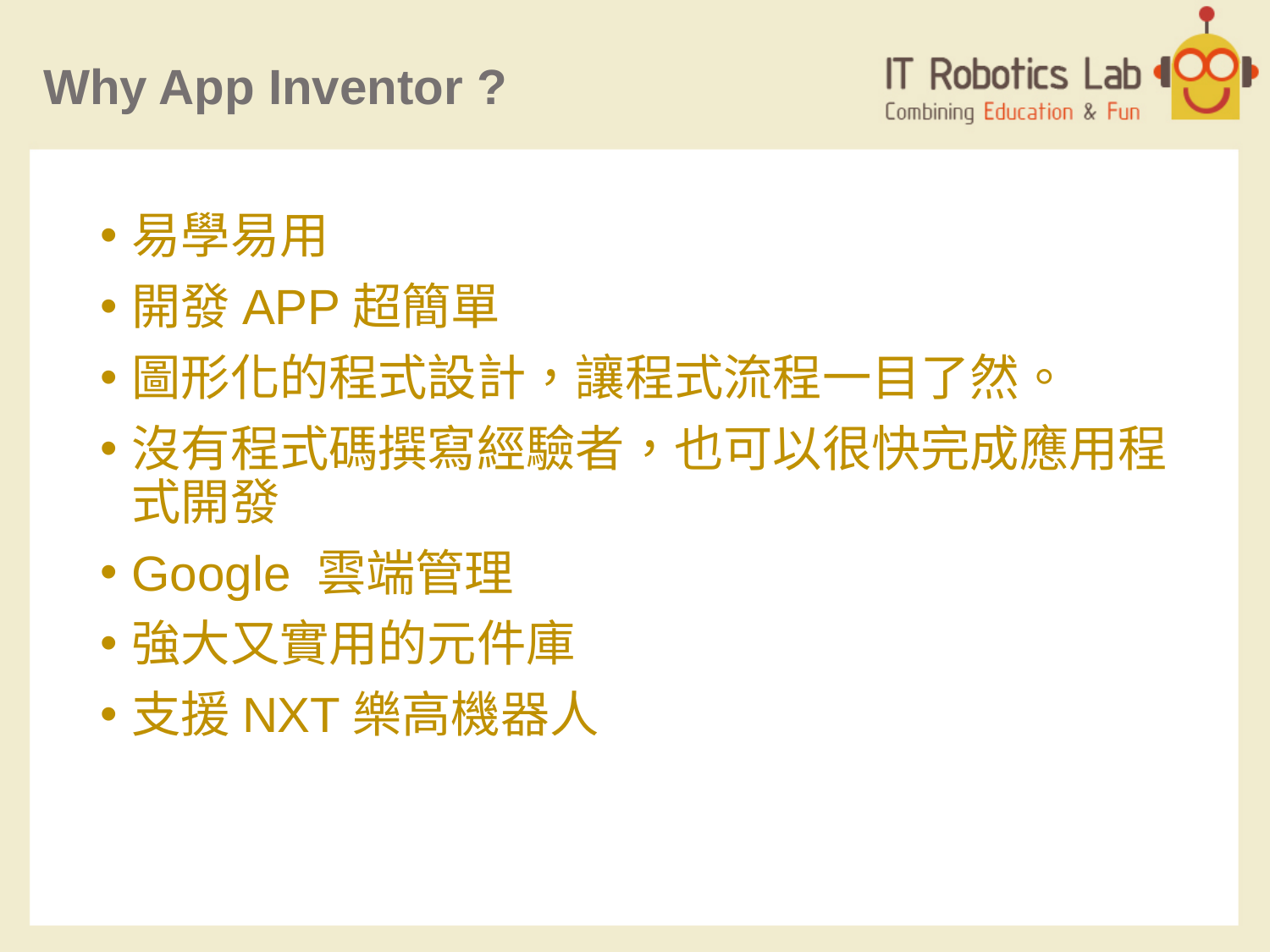

# Why App Inventor ?
易學易用
開發APP超簡單
圖形化的程式設計，讓程式流程一目了然。
沒有程式碼撰寫經驗者，也可以很快完成應用程式開發
Google 雲端管理
強大又實用的元件庫
支援NXT樂高機器人